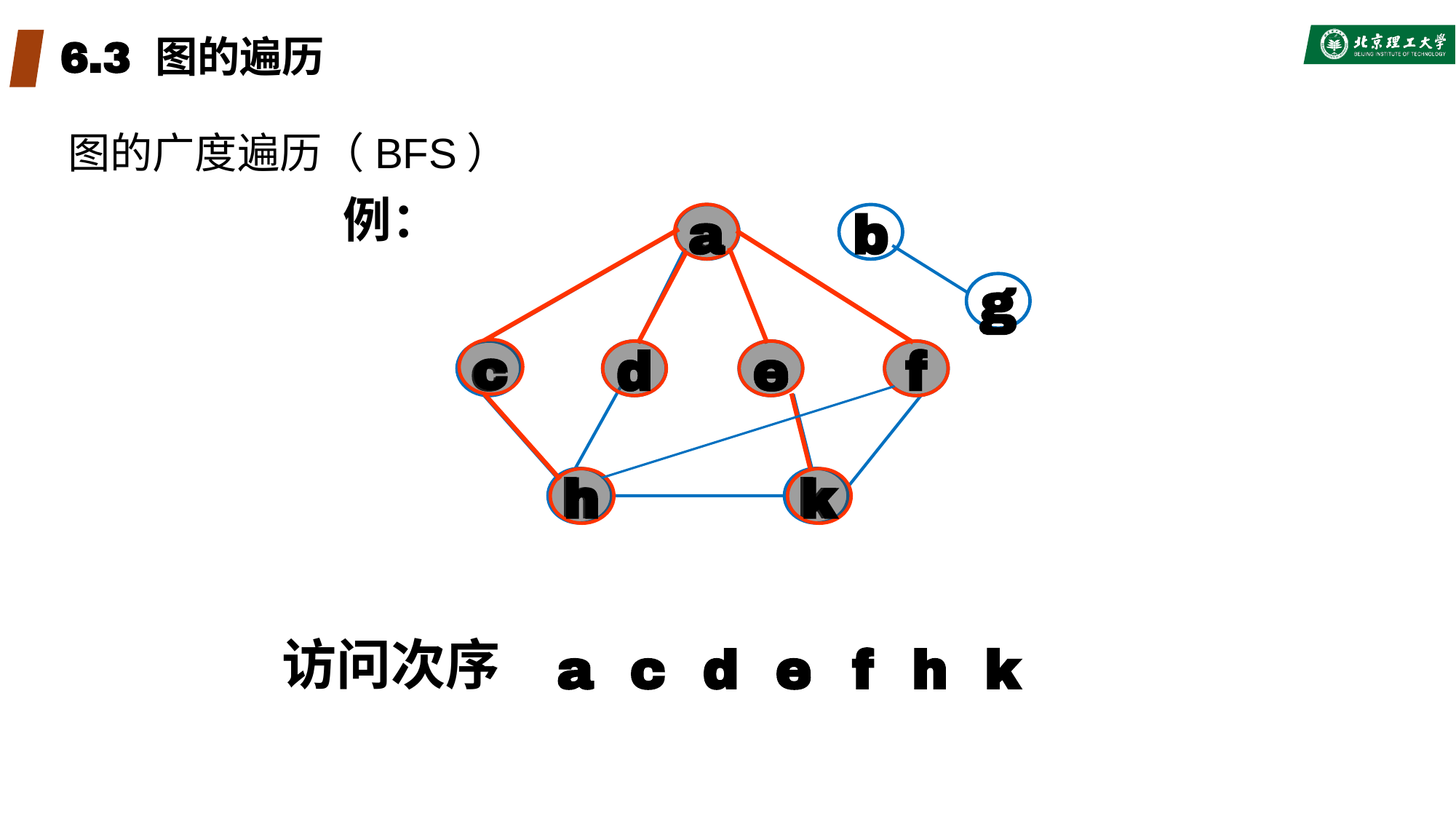

# 6.3 图的遍历
图的广度遍历（BFS）
例：
a
a
b

g
c
c
d
d
e
e
f
f

h
k
h
k

访问次序
a
c
d
e
f
h
k